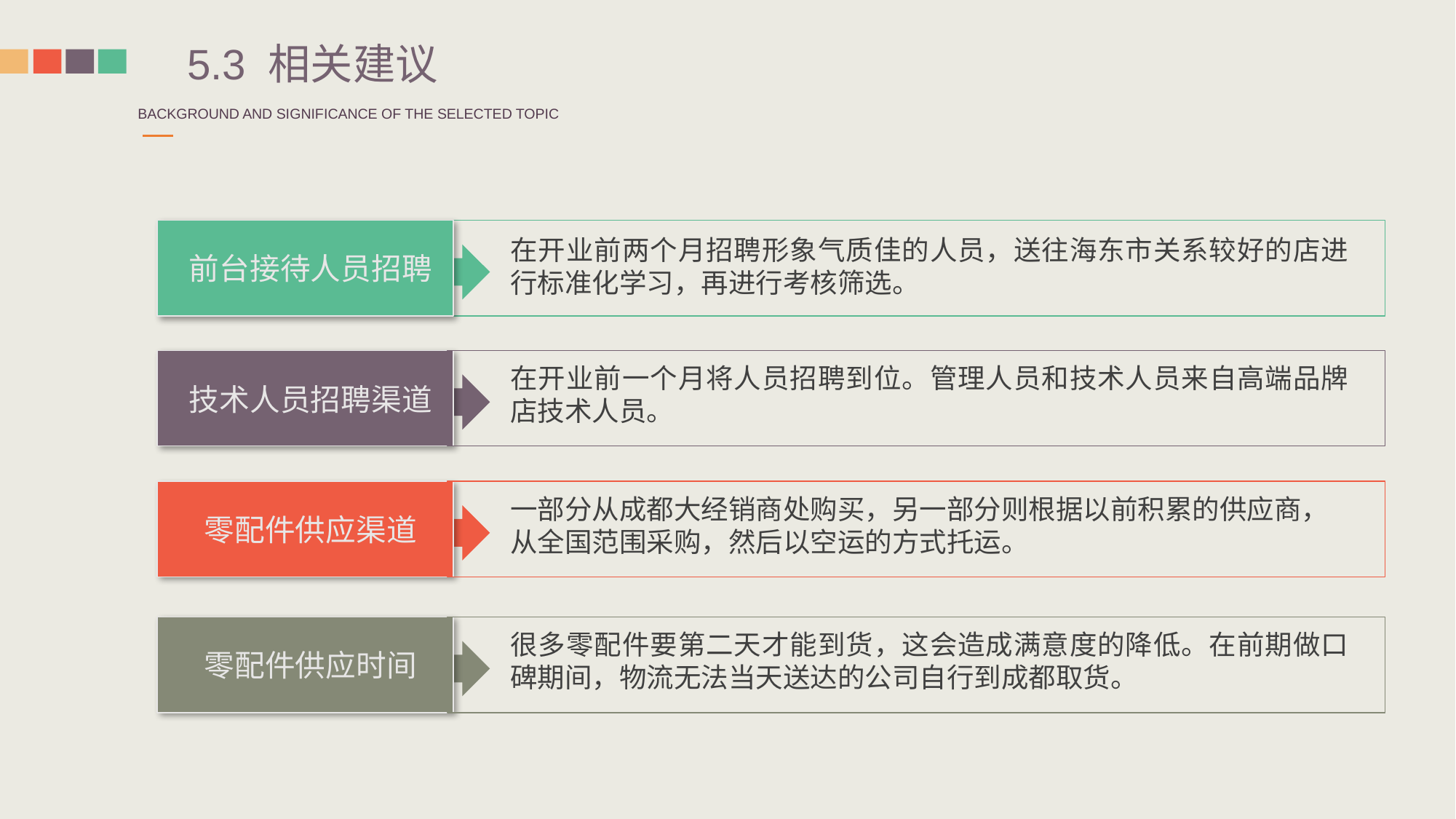

5.3 相关建议
BACKGROUND AND SIGNIFICANCE OF THE SELECTED TOPIC

前台接待人员招聘

在开业前两个月招聘形象气质佳的人员，送往海东市关系较好的店进行标准化学习，再进行考核筛选。

技术人员招聘渠道

在开业前一个月将人员招聘到位。管理人员和技术人员来自高端品牌店技术人员。

零配件供应渠道

一部分从成都大经销商处购买，另一部分则根据以前积累的供应商，从全国范围采购，然后以空运的方式托运。

零配件供应时间

很多零配件要第二天才能到货，这会造成满意度的降低。在前期做口碑期间，物流无法当天送达的公司自行到成都取货。